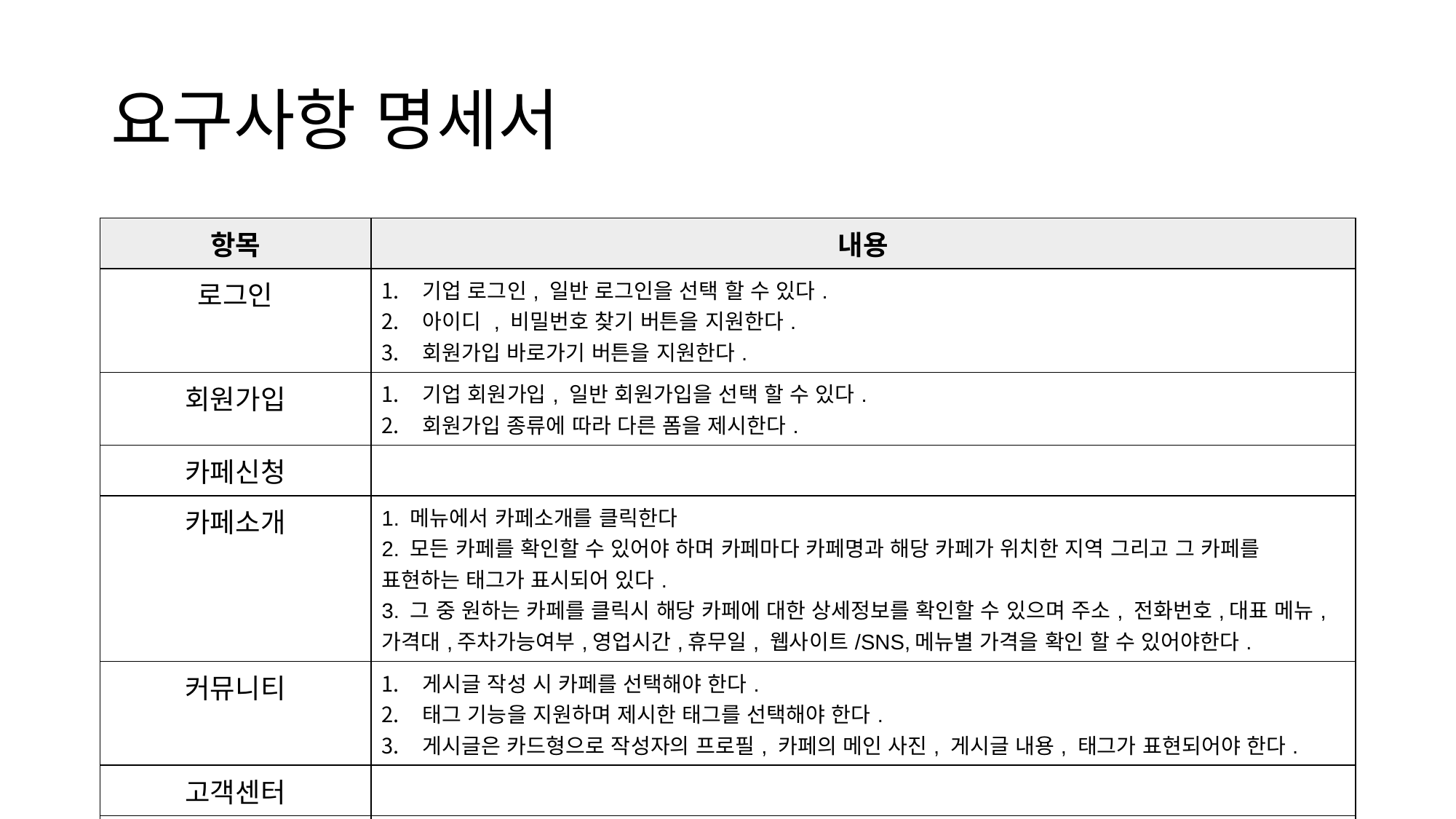

# 요구사항 명세서
| 항목 | 내용 |
| --- | --- |
| 로그인 | 기업 로그인, 일반 로그인을 선택 할 수 있다. 아이디 , 비밀번호 찾기 버튼을 지원한다. 회원가입 바로가기 버튼을 지원한다. |
| 회원가입 | 기업 회원가입, 일반 회원가입을 선택 할 수 있다. 회원가입 종류에 따라 다른 폼을 제시한다. |
| 카페신청 |  |
| 카페소개 | 1. 메뉴에서 카페소개를 클릭한다 2. 모든 카페를 확인할 수 있어야 하며 카페마다 카페명과 해당 카페가 위치한 지역 그리고 그 카페를 표현하는 태그가 표시되어 있다. 3. 그 중 원하는 카페를 클릭시 해당 카페에 대한 상세정보를 확인할 수 있으며 주소, 전화번호,대표 메뉴,가격대,주차가능여부,영업시간,휴무일, 웹사이트/SNS,메뉴별 가격을 확인 할 수 있어야한다. |
| 커뮤니티 | 게시글 작성 시 카페를 선택해야 한다. 태그 기능을 지원하며 제시한 태그를 선택해야 한다. 게시글은 카드형으로 작성자의 프로필, 카페의 메인 사진, 게시글 내용, 태그가 표현되어야 한다. |
| 고객센터 |  |
| 검색 | 1. 원하는 카페이름을 검색시 해당 카페에 대한 상세정보를 바로 확인 할 수 있다. 2. 검색하고 싶은 지역명을 검색시 해당 지역에 있는 카페를 확인 할 수 있으며 그 중 원하는 카페를 클릭시 상세정보를 확인할수있다. |